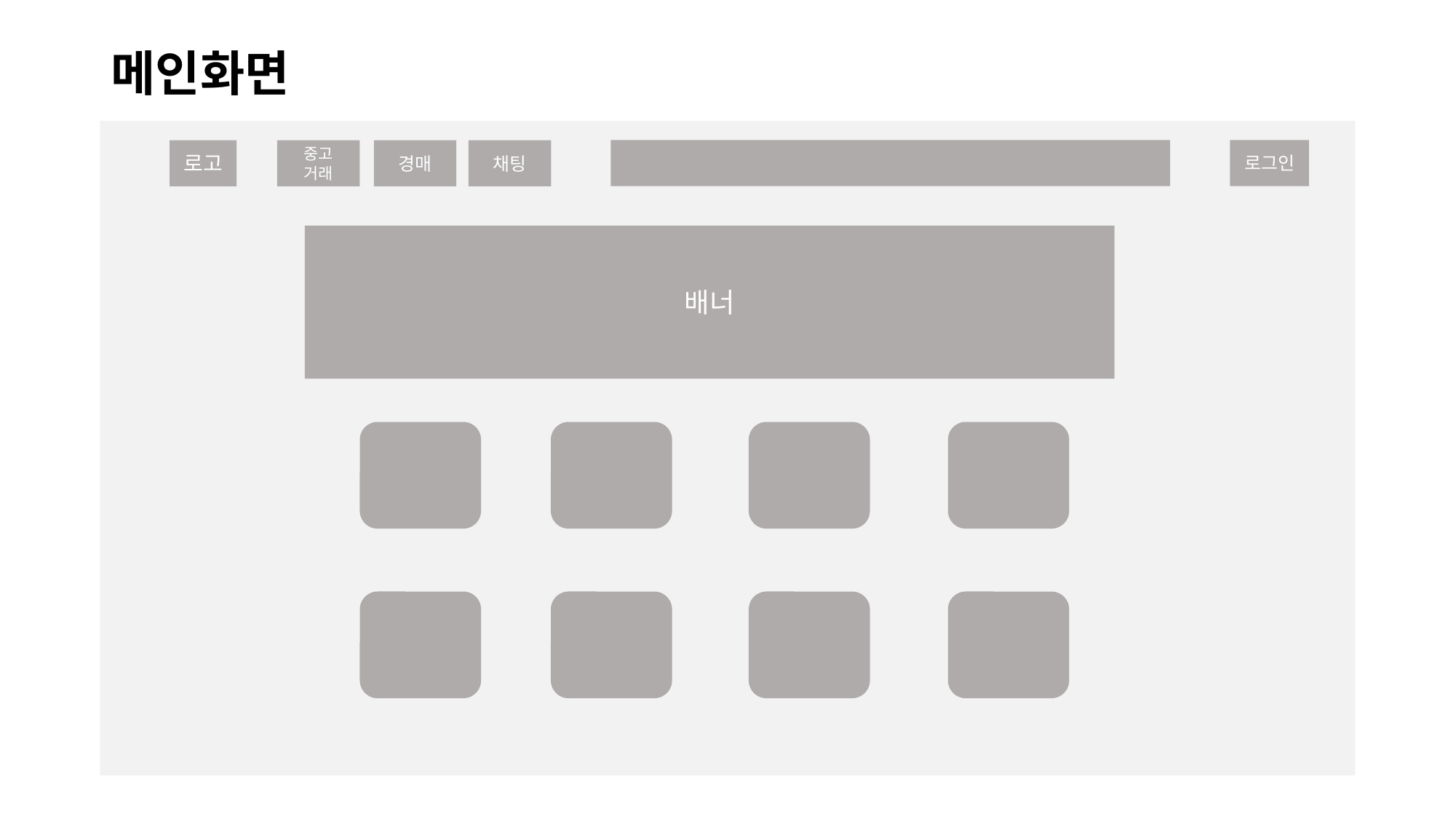

# 메인화면

로그인
로고
중고 거래
경매
채팅
배너